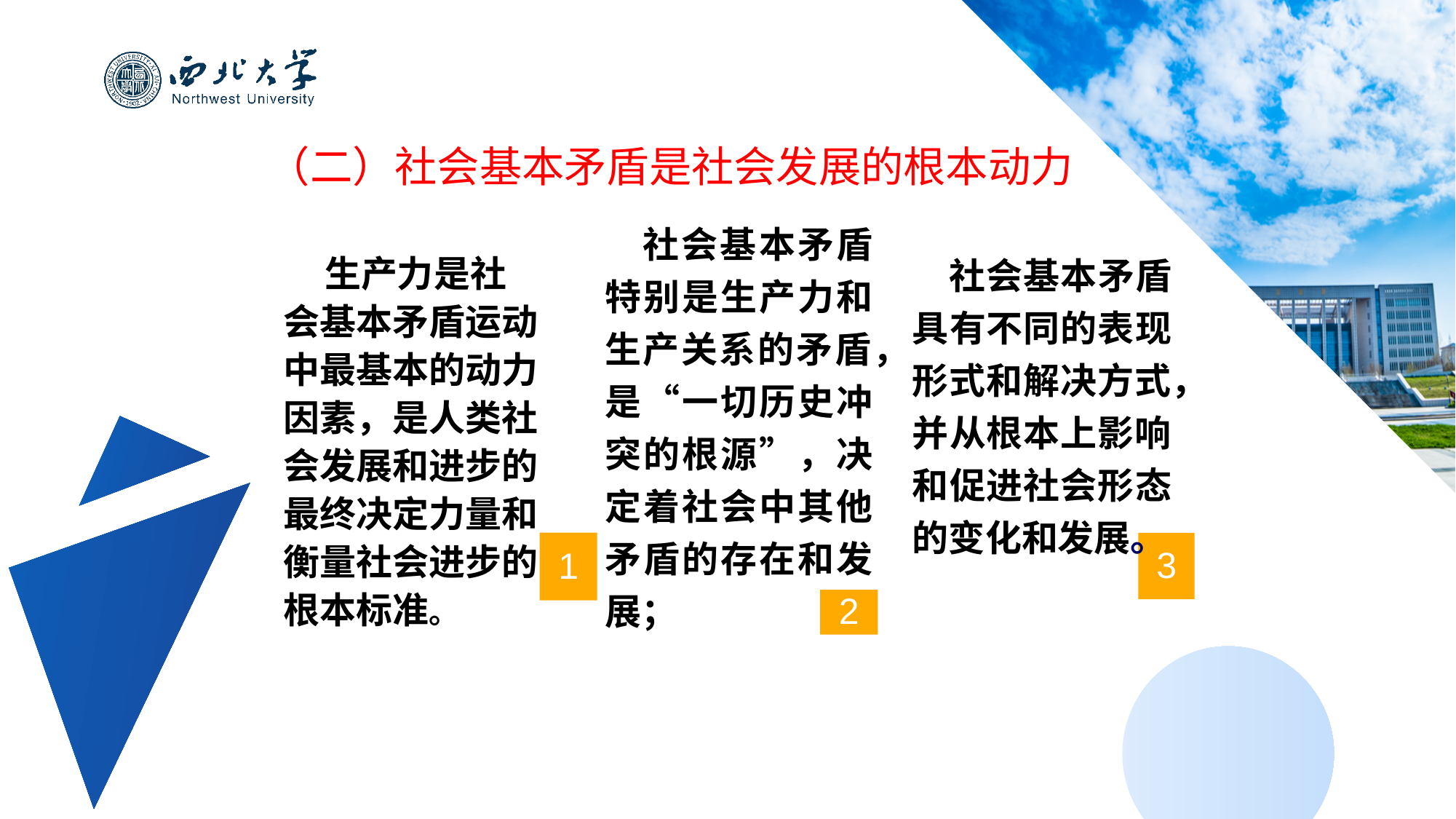

（二）社会基本矛盾是社会发展的根本动力
   社会基本矛盾特别是生产力和生产关系的矛盾，是“一切历史冲突的根源”，决定着社会中其他矛盾的存在和发展；
   社会基本矛盾具有不同的表现形式和解决方式，并从根本上影响和促进社会形态的变化和发展。
    生产力是社会基本矛盾运动中最基本的动力因素，是人类社会发展和进步的最终决定力量和衡量社会进步的根本标准。
1
3
2